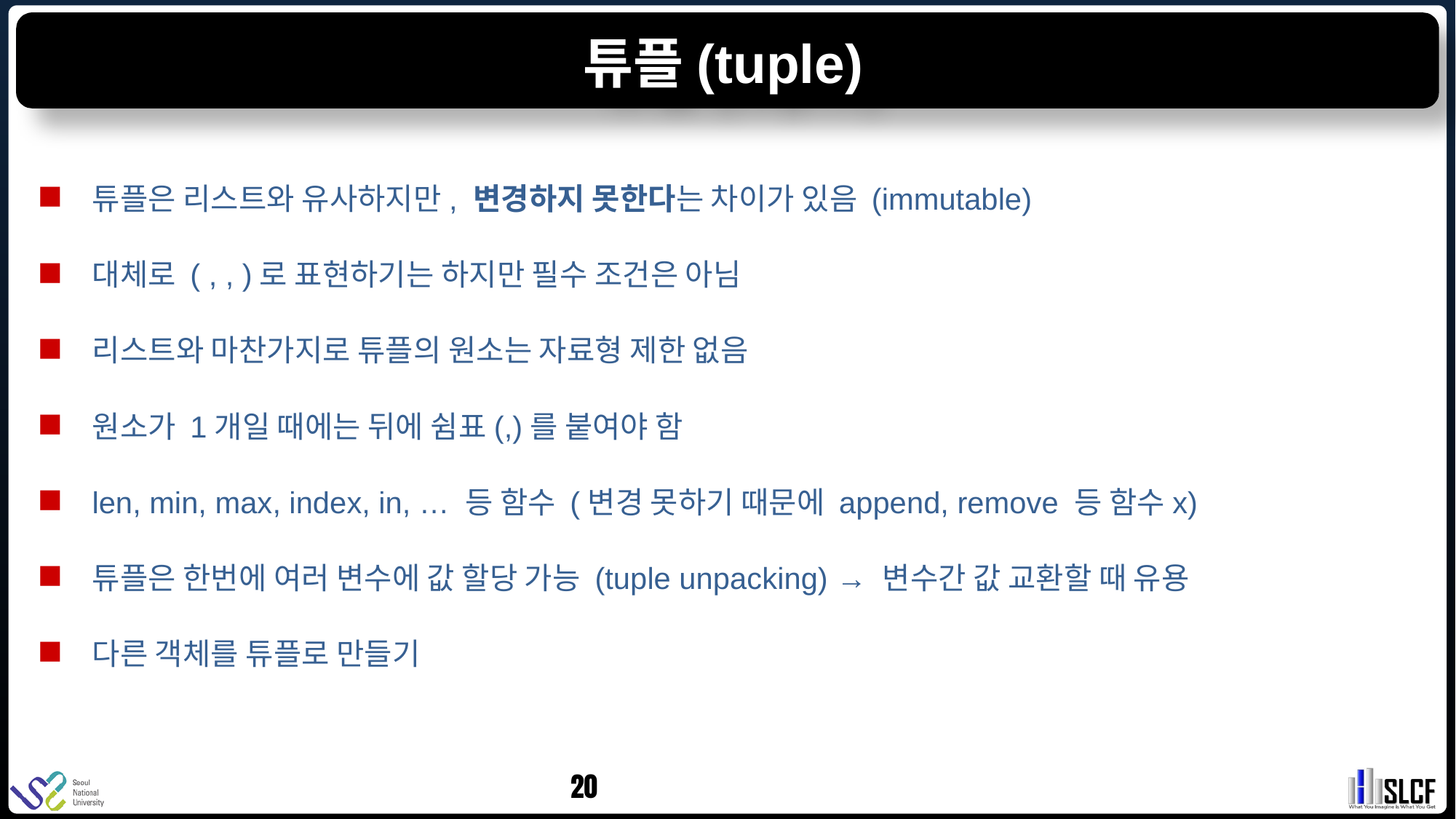

# 튜플(tuple)
튜플은 리스트와 유사하지만, 변경하지 못한다는 차이가 있음 (immutable)
대체로 ( , , )로 표현하기는 하지만 필수 조건은 아님
리스트와 마찬가지로 튜플의 원소는 자료형 제한 없음
원소가 1개일 때에는 뒤에 쉼표(,)를 붙여야 함
len, min, max, index, in, … 등 함수 (변경 못하기 때문에 append, remove 등 함수x)
튜플은 한번에 여러 변수에 값 할당 가능 (tuple unpacking) → 변수간 값 교환할 때 유용
다른 객체를 튜플로 만들기
20